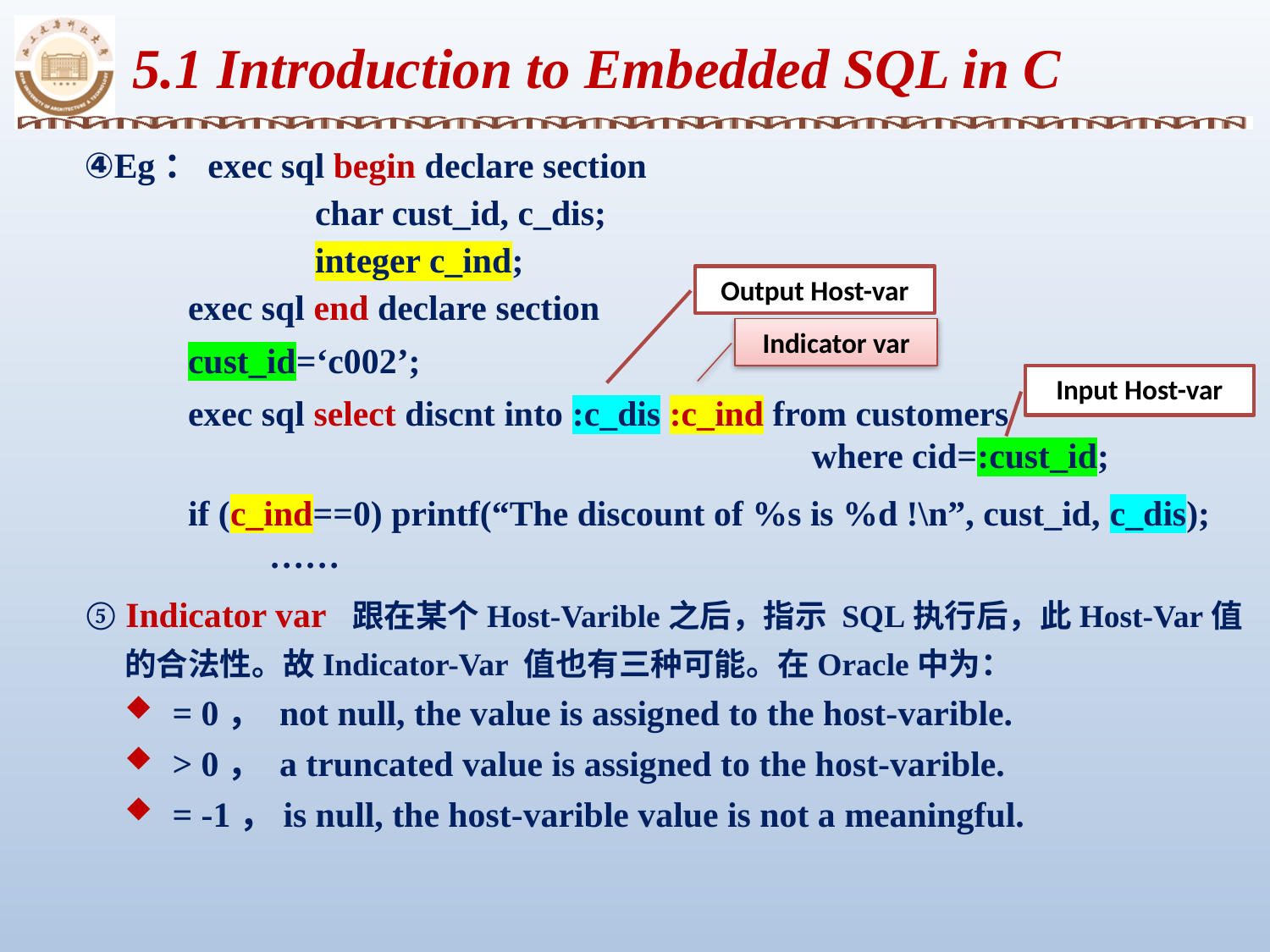

5.1 Introduction to Embedded SQL in C

     ④Eg：exec sql begin declare section
		char cust_id, c_dis;
		integer c_ind;
         	exec sql end declare section
	cust_id=‘c002’;
	exec sql select discnt into :c_dis :c_ind from customers
					             where cid=:cust_id;
	if (c_ind==0) printf(“The discount of %s is %d !\n”, cust_id, c_dis);
    		  ……
     ⑤ Indicator var  跟在某个Host-Varible之后，指示 SQL执行后，此Host-Var值的合法性。故Indicator-Var 值也有三种可能。在Oracle中为：
= 0， not null, the value is assigned to the host-varible.
> 0， a truncated value is assigned to the host-varible.
= -1，is null, the host-varible value is not a meaningful.
Output Host-var
Indicator var
Input Host-var